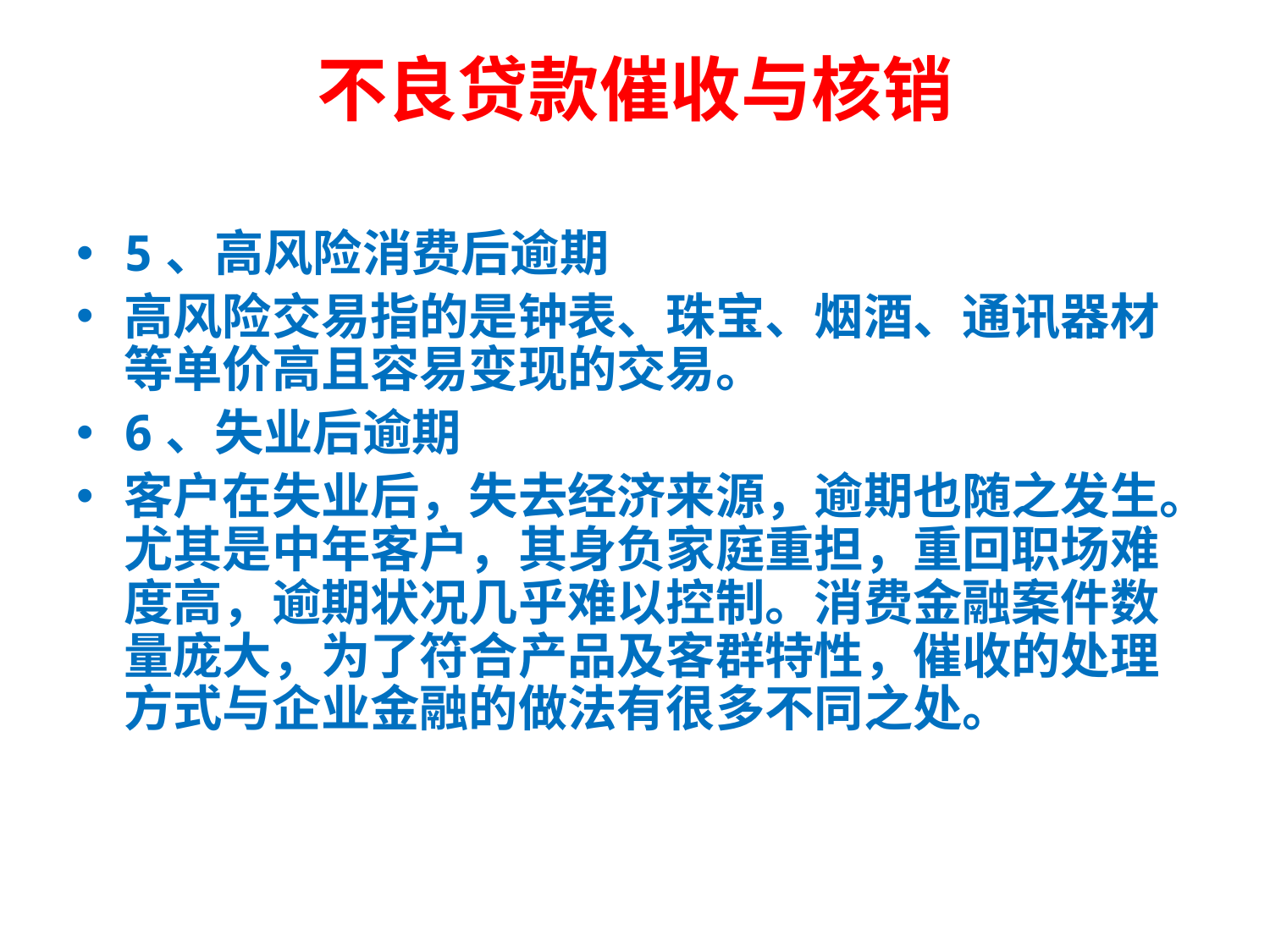

# 不良贷款催收与核销
5、高风险消费后逾期
高风险交易指的是钟表、珠宝、烟酒、通讯器材等单价高且容易变现的交易。
6、失业后逾期
客户在失业后，失去经济来源，逾期也随之发生。尤其是中年客户，其身负家庭重担，重回职场难度高，逾期状况几乎难以控制。消费金融案件数量庞大，为了符合产品及客群特性，催收的处理方式与企业金融的做法有很多不同之处。